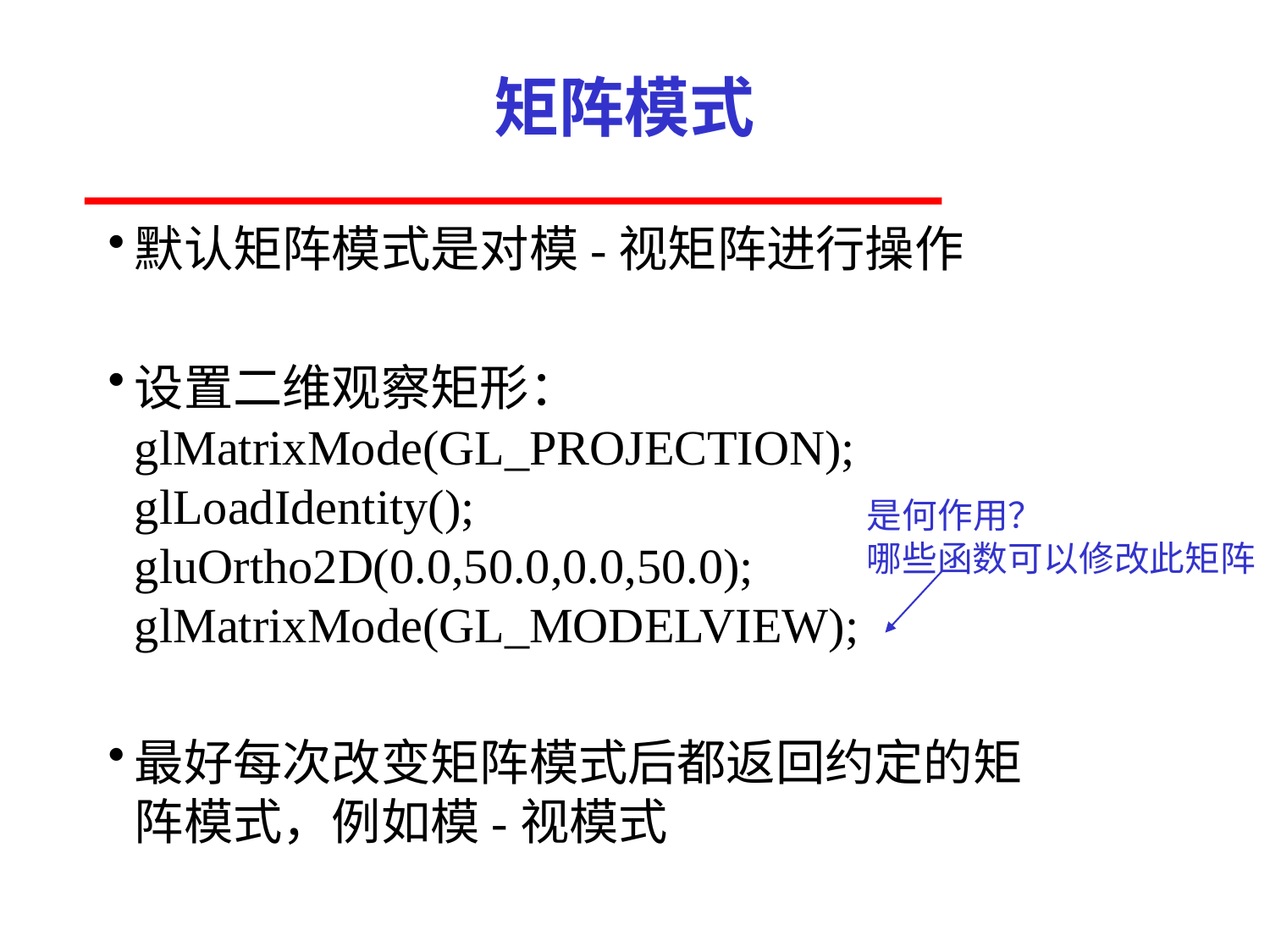

# 矩阵模式
默认矩阵模式是对模-视矩阵进行操作

设置二维观察矩形：
glMatrixMode(GL_PROJECTION);
glLoadIdentity();
gluOrtho2D(0.0,50.0,0.0,50.0);
glMatrixMode(GL_MODELVIEW);

最好每次改变矩阵模式后都返回约定的矩
阵模式，例如模-视模式
是何作用？
哪些函数可以修改此矩阵
74